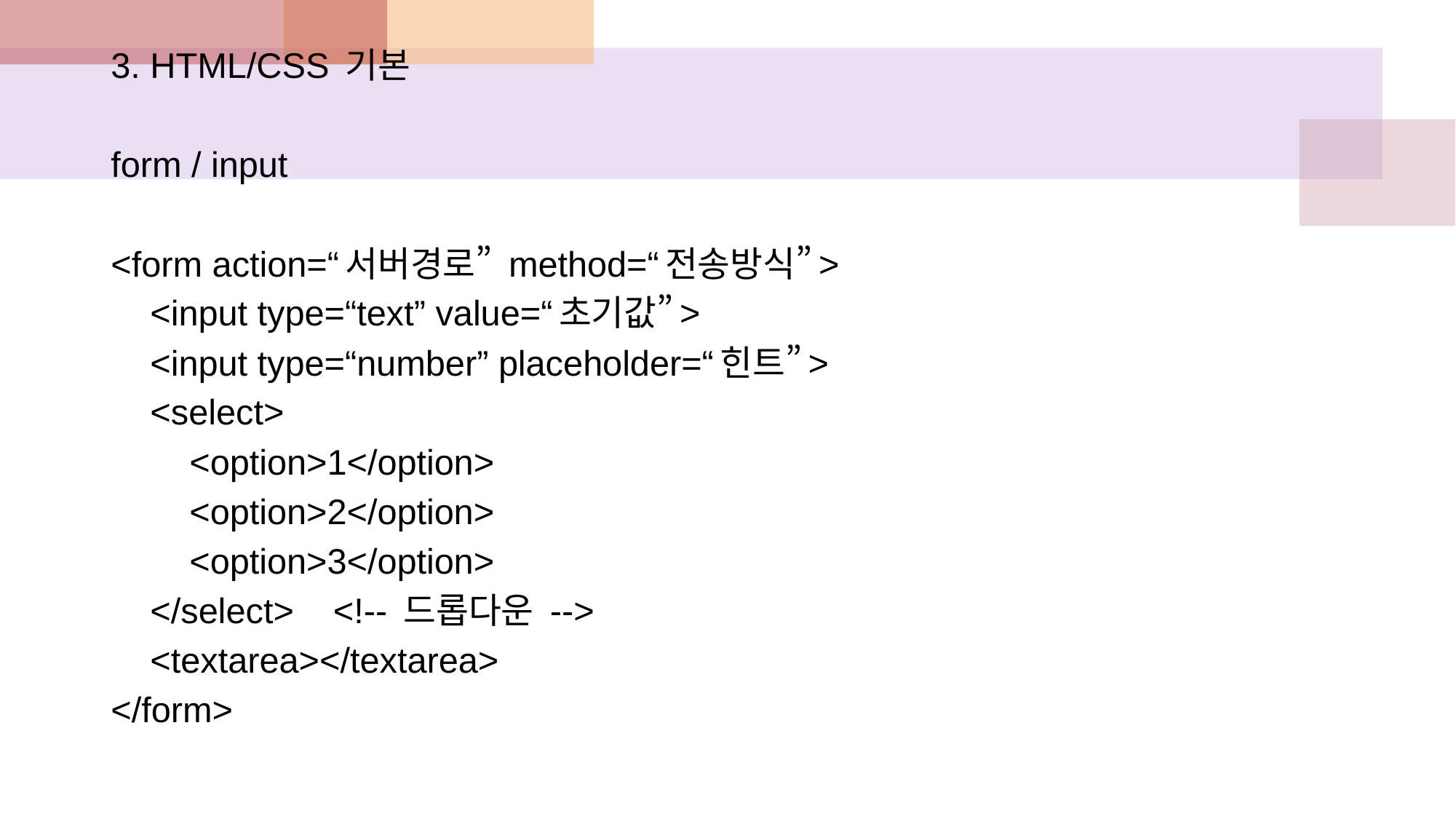

3. HTML/CSS 기본

form / input

<form action=“서버경로” method=“전송방식”>
    <input type=“text” value=“초기값”>
    <input type=“number” placeholder=“힌트”>
    <select>
        <option>1</option>
        <option>2</option>
        <option>3</option>
    </select>    <!-- 드롭다운 -->
    <textarea></textarea>
</form>